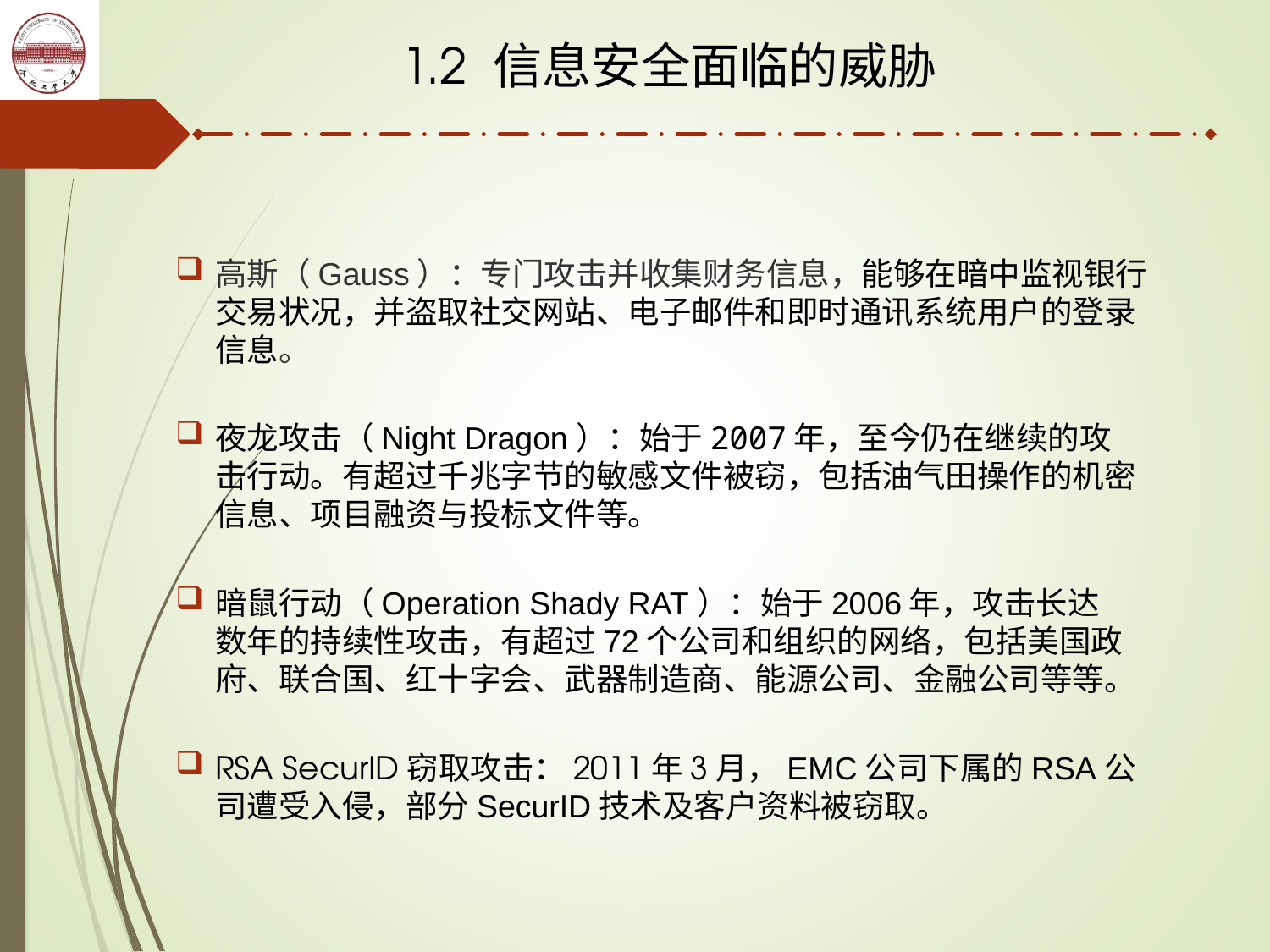

1.2 信息安全面临的威胁
高斯（Gauss）：专门攻击并收集财务信息，能够在暗中监视银行交易状况，并盗取社交网站、电子邮件和即时通讯系统用户的登录信息。
夜龙攻击（Night Dragon）：始于2007年，至今仍在继续的攻击行动。有超过千兆字节的敏感文件被窃，包括油气田操作的机密信息、项目融资与投标文件等。
暗鼠行动（Operation Shady RAT）：始于2006年，攻击长达数年的持续性攻击，有超过72个公司和组织的网络，包括美国政府、联合国、红十字会、武器制造商、能源公司、金融公司等等。
RSA SecurID窃取攻击：2011年3月，EMC公司下属的RSA公司遭受入侵，部分SecurID技术及客户资料被窃取。